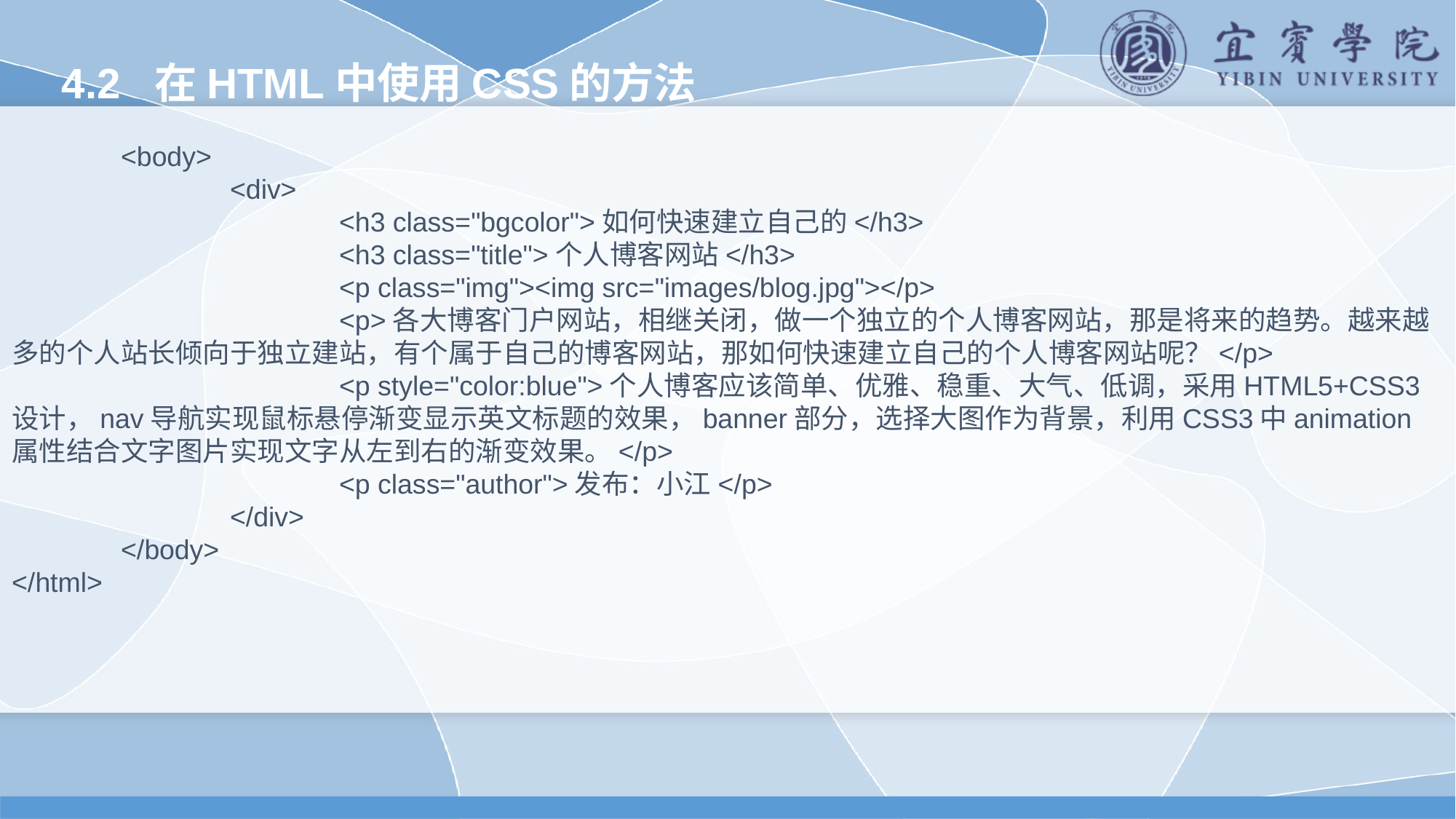

4.2  在HTML中使用CSS的方法
	<body>
		<div>
			<h3 class="bgcolor">如何快速建立自己的</h3>
			<h3 class="title">个人博客网站</h3>
			<p class="img"><img src="images/blog.jpg"></p>
			<p>各大博客门户网站，相继关闭，做一个独立的个人博客网站，那是将来的趋势。越来越多的个人站长倾向于独立建站，有个属于自己的博客网站，那如何快速建立自己的个人博客网站呢？</p>
			<p style="color:blue">个人博客应该简单、优雅、稳重、大气、低调，采用HTML5+CSS3设计，nav导航实现鼠标悬停渐变显示英文标题的效果，banner部分，选择大图作为背景，利用CSS3中animation属性结合文字图片实现文字从左到右的渐变效果。</p>
			<p class="author">发布：小江</p>
		</div>
	</body>
</html>